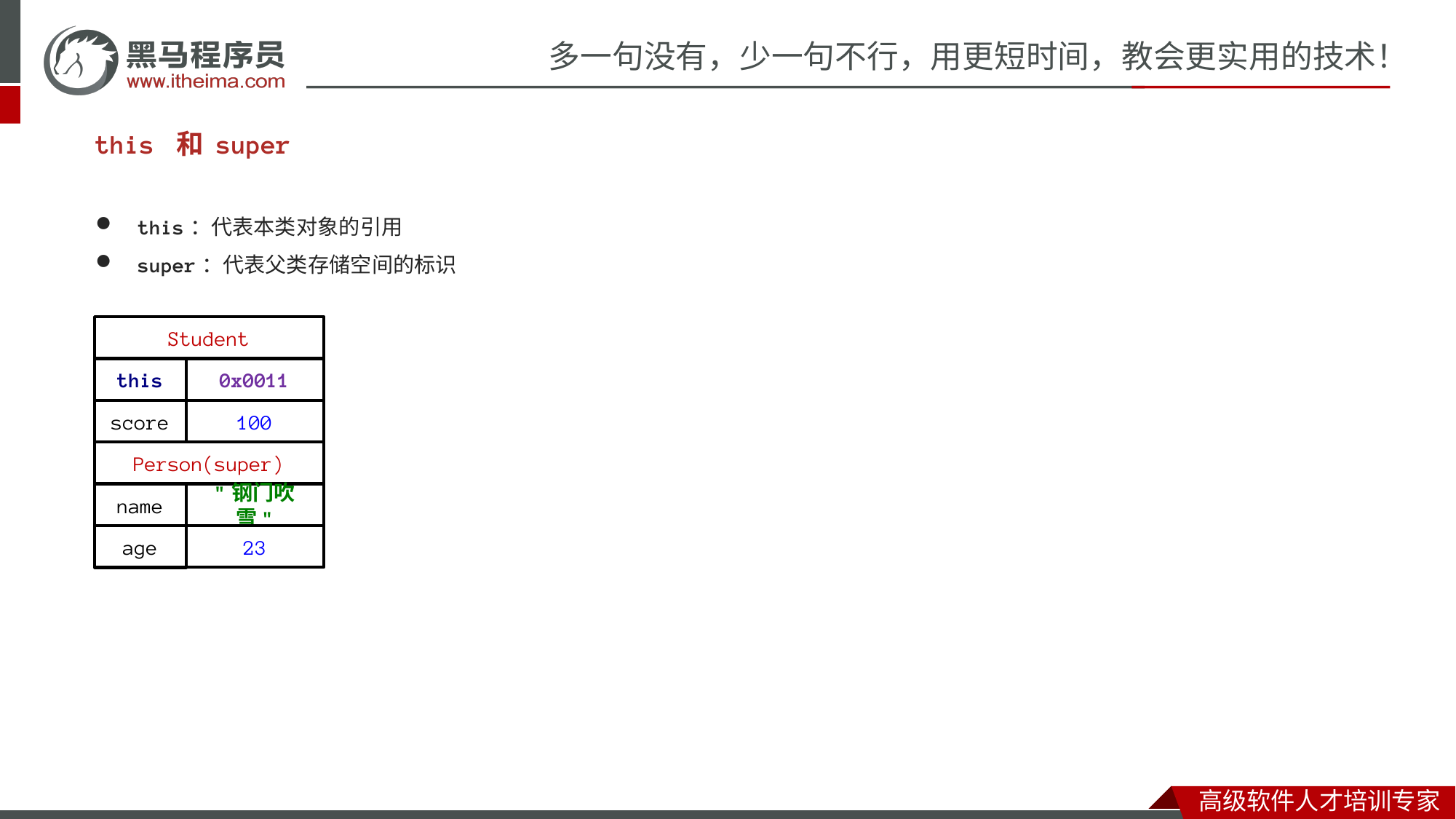

#
this 和 super
this：代表本类对象的引用
super：代表父类存储空间的标识
Student
this
0x0011
score
100
Person(super)
name
"钢门吹雪"
age
23